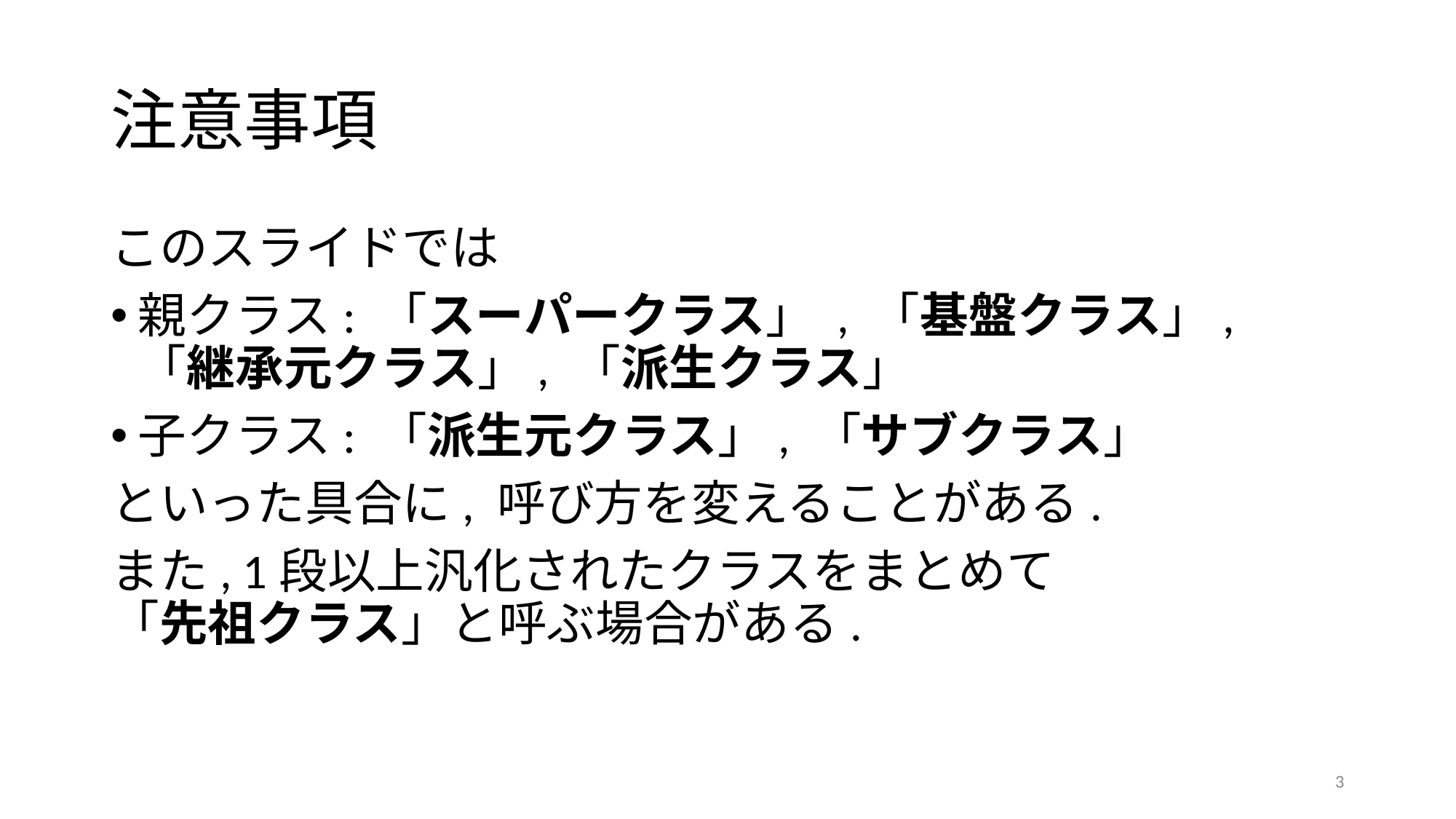

# 注意事項
このスライドでは
親クラス: 「スーパークラス」 , 「基盤クラス」,
「継承元クラス」, 「派生クラス」
子クラス: 「派生元クラス」, 「サブクラス」
といった具合に, 呼び方を変えることがある.
また, 1段以上汎化されたクラスをまとめて
「先祖クラス」と呼ぶ場合がある.
3